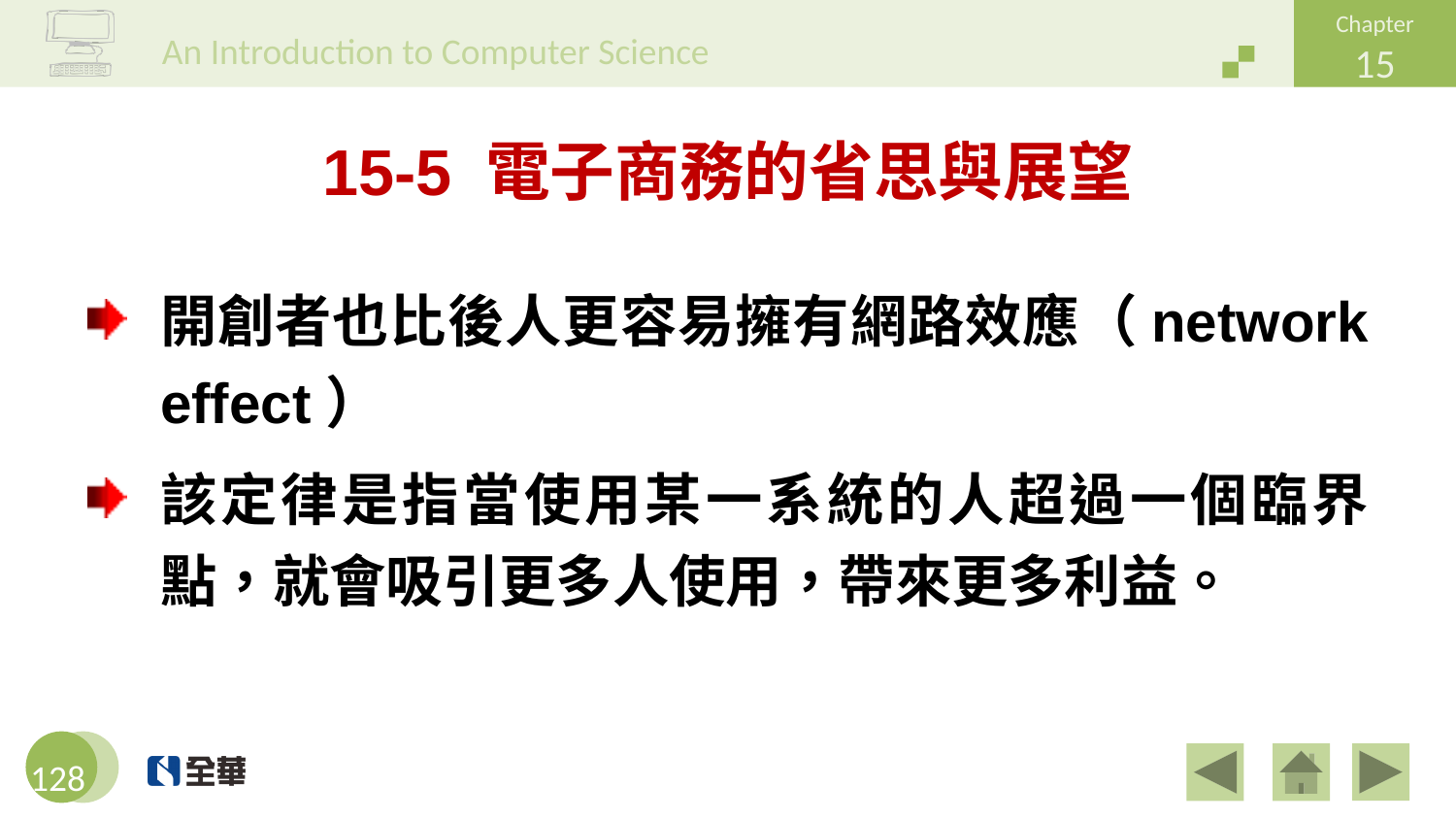

# 15-5 電子商務的省思與展望
開創者也比後人更容易擁有網路效應（network effect）
該定律是指當使用某一系統的人超過一個臨界點，就會吸引更多人使用，帶來更多利益。